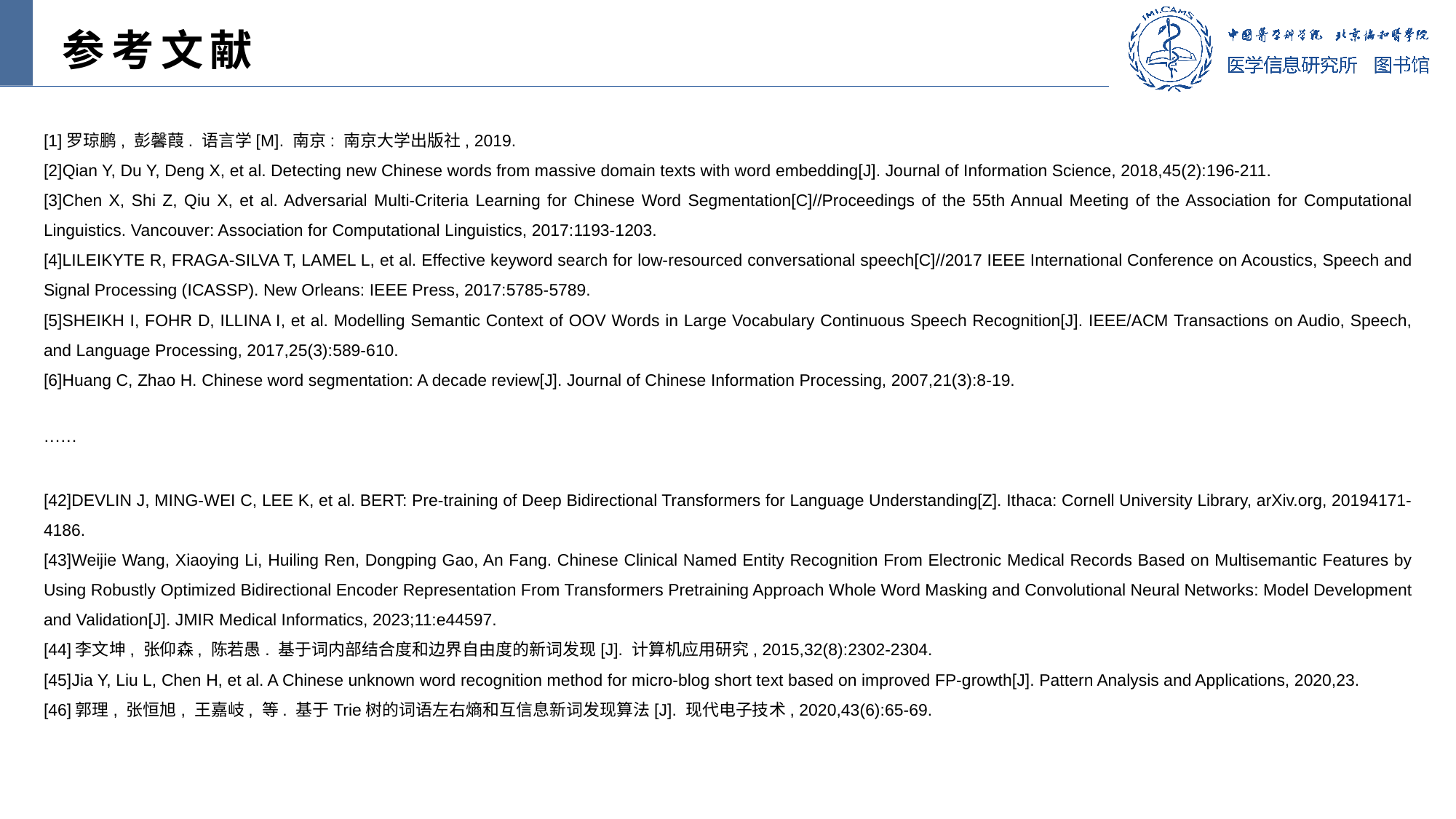

参考文献
[1]罗琼鹏, 彭馨葭. 语言学[M]. 南京: 南京大学出版社, 2019.
[2]Qian Y, Du Y, Deng X, et al. Detecting new Chinese words from massive domain texts with word embedding[J]. Journal of Information Science, 2018,45(2):196-211.
[3]Chen X, Shi Z, Qiu X, et al. Adversarial Multi-Criteria Learning for Chinese Word Segmentation[C]//Proceedings of the 55th Annual Meeting of the Association for Computational Linguistics. Vancouver: Association for Computational Linguistics, 2017:1193-1203.
[4]LILEIKYTE R, FRAGA-SILVA T, LAMEL L, et al. Effective keyword search for low-resourced conversational speech[C]//2017 IEEE International Conference on Acoustics, Speech and Signal Processing (ICASSP). New Orleans: IEEE Press, 2017:5785-5789.
[5]SHEIKH I, FOHR D, ILLINA I, et al. Modelling Semantic Context of OOV Words in Large Vocabulary Continuous Speech Recognition[J]. IEEE/ACM Transactions on Audio, Speech, and Language Processing, 2017,25(3):589-610.
[6]Huang C, Zhao H. Chinese word segmentation: A decade review[J]. Journal of Chinese Information Processing, 2007,21(3):8-19.

······

[42]DEVLIN J, MING-WEI C, LEE K, et al. BERT: Pre-training of Deep Bidirectional Transformers for Language Understanding[Z]. Ithaca: Cornell University Library, arXiv.org, 20194171-4186.
[43]Weijie Wang, Xiaoying Li, Huiling Ren, Dongping Gao, An Fang. Chinese Clinical Named Entity Recognition From Electronic Medical Records Based on Multisemantic Features by Using Robustly Optimized Bidirectional Encoder Representation From Transformers Pretraining Approach Whole Word Masking and Convolutional Neural Networks: Model Development and Validation[J]. JMIR Medical Informatics, 2023;11:e44597.
[44]李文坤, 张仰森, 陈若愚. 基于词内部结合度和边界自由度的新词发现[J]. 计算机应用研究, 2015,32(8):2302-2304.
[45]Jia Y, Liu L, Chen H, et al. A Chinese unknown word recognition method for micro-blog short text based on improved FP-growth[J]. Pattern Analysis and Applications, 2020,23.
[46]郭理, 张恒旭, 王嘉岐, 等. 基于Trie树的词语左右熵和互信息新词发现算法[J]. 现代电子技术, 2020,43(6):65-69.